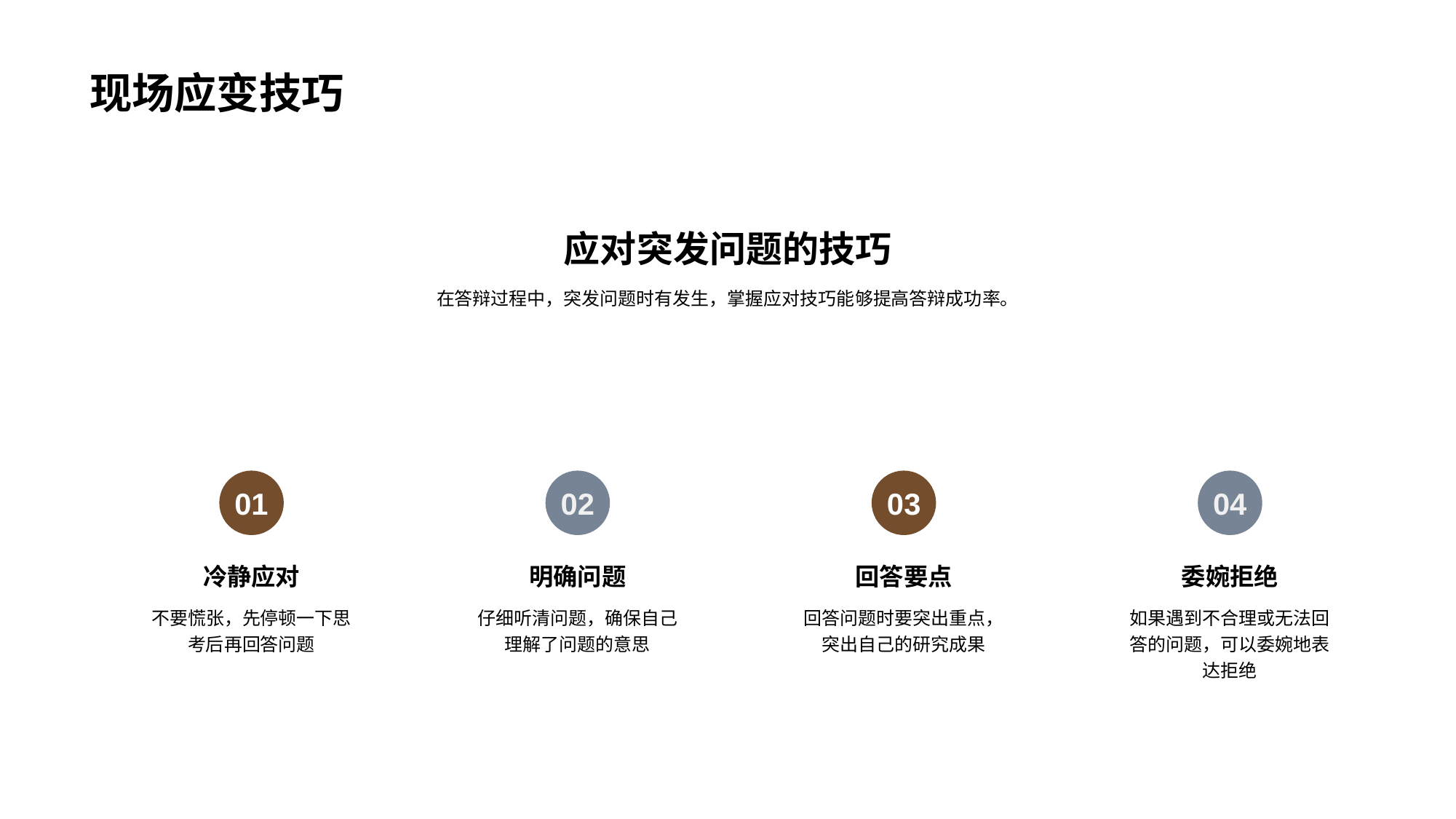

# 现场应变技巧
应对突发问题的技巧
在答辩过程中，突发问题时有发生，掌握应对技巧能够提高答辩成功率。
01
冷静应对
不要慌张，先停顿一下思考后再回答问题
02
明确问题
仔细听清问题，确保自己理解了问题的意思
03
回答要点
回答问题时要突出重点，突出自己的研究成果
04
委婉拒绝
如果遇到不合理或无法回答的问题，可以委婉地表达拒绝